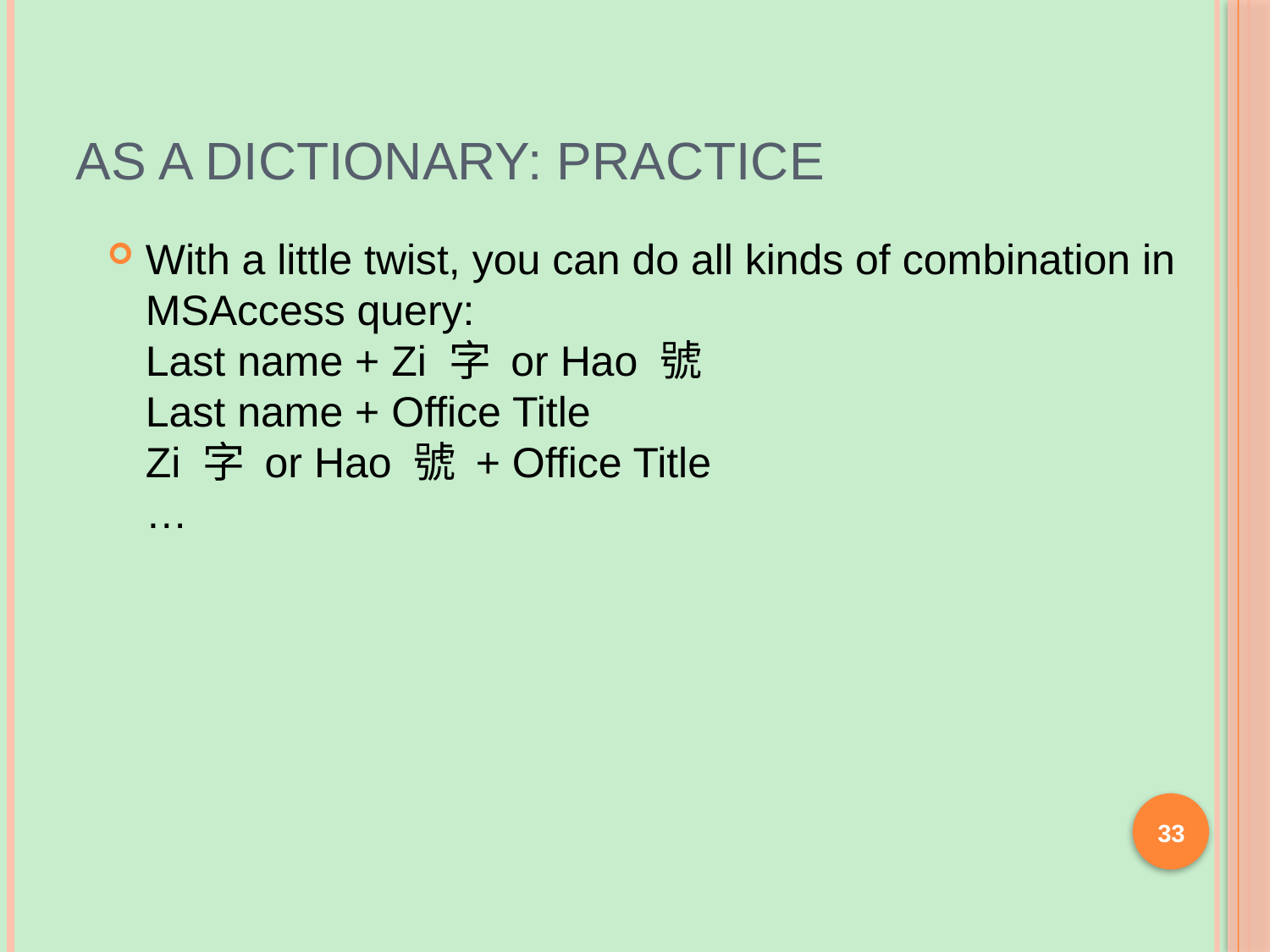

# As a Dictionary: Practice
With a little twist, you can do all kinds of combination in MSAccess query:
Last name + Zi 字 or Hao 號
Last name + Office Title
Zi 字 or Hao 號 + Office Title
…
33